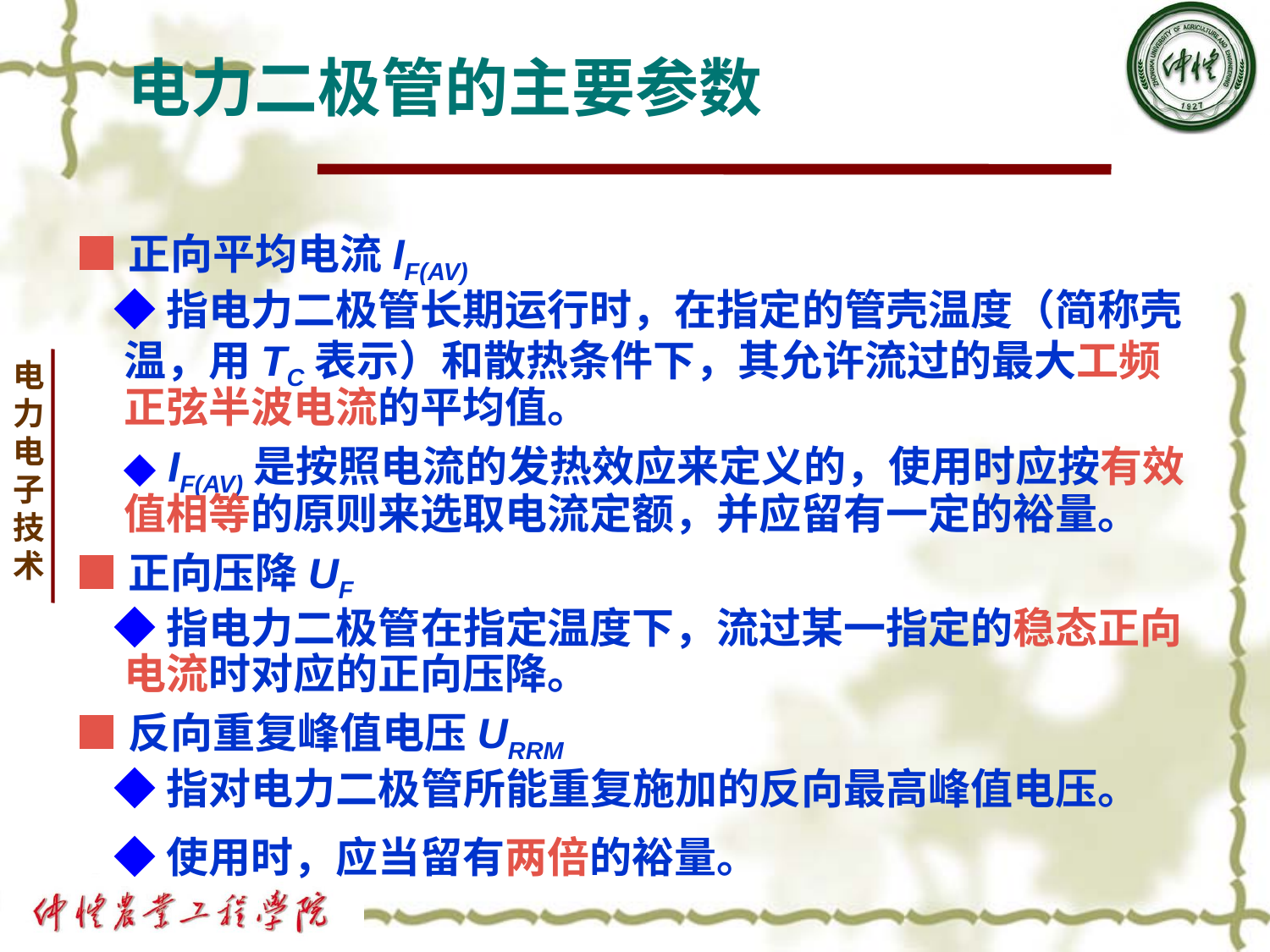

# 电力二极管的主要参数
■正向平均电流IF(AV)
    ◆指电力二极管长期运行时，在指定的管壳温度（简称壳温，用TC表示）和散热条件下，其允许流过的最大工频正弦半波电流的平均值。
    ◆ IF(AV)是按照电流的发热效应来定义的，使用时应按有效值相等的原则来选取电流定额，并应留有一定的裕量。
■正向压降UF
    ◆指电力二极管在指定温度下，流过某一指定的稳态正向电流时对应的正向压降。
■反向重复峰值电压URRM
    ◆指对电力二极管所能重复施加的反向最高峰值电压。
    ◆使用时，应当留有两倍的裕量。